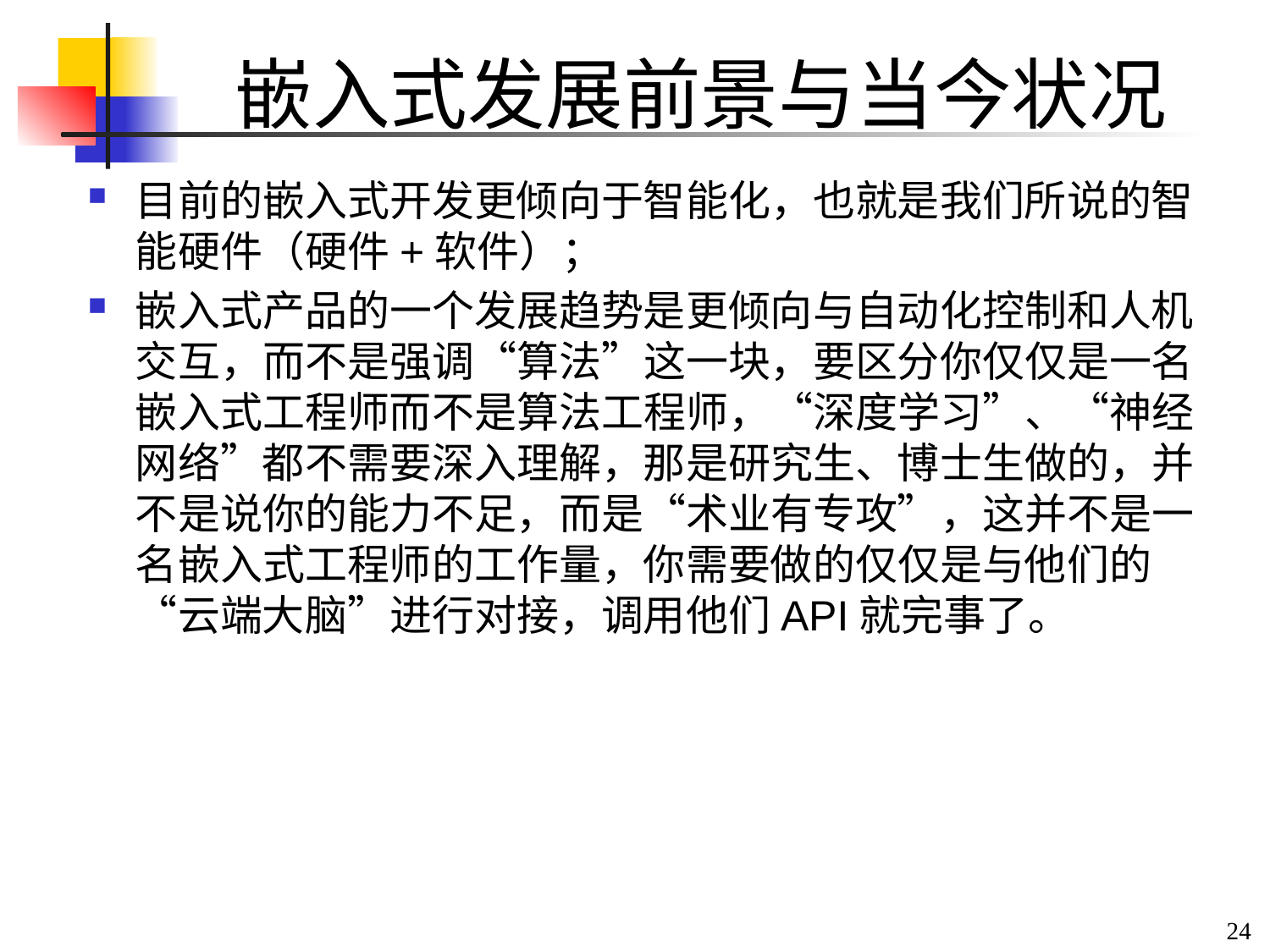

# 嵌入式发展前景与当今状况
目前的嵌入式开发更倾向于智能化，也就是我们所说的智能硬件（硬件+软件）；
嵌入式产品的一个发展趋势是更倾向与自动化控制和人机交互，而不是强调“算法”这一块，要区分你仅仅是一名嵌入式工程师而不是算法工程师，“深度学习”、“神经网络”都不需要深入理解，那是研究生、博士生做的，并不是说你的能力不足，而是“术业有专攻”，这并不是一名嵌入式工程师的工作量，你需要做的仅仅是与他们的“云端大脑”进行对接，调用他们API就完事了。